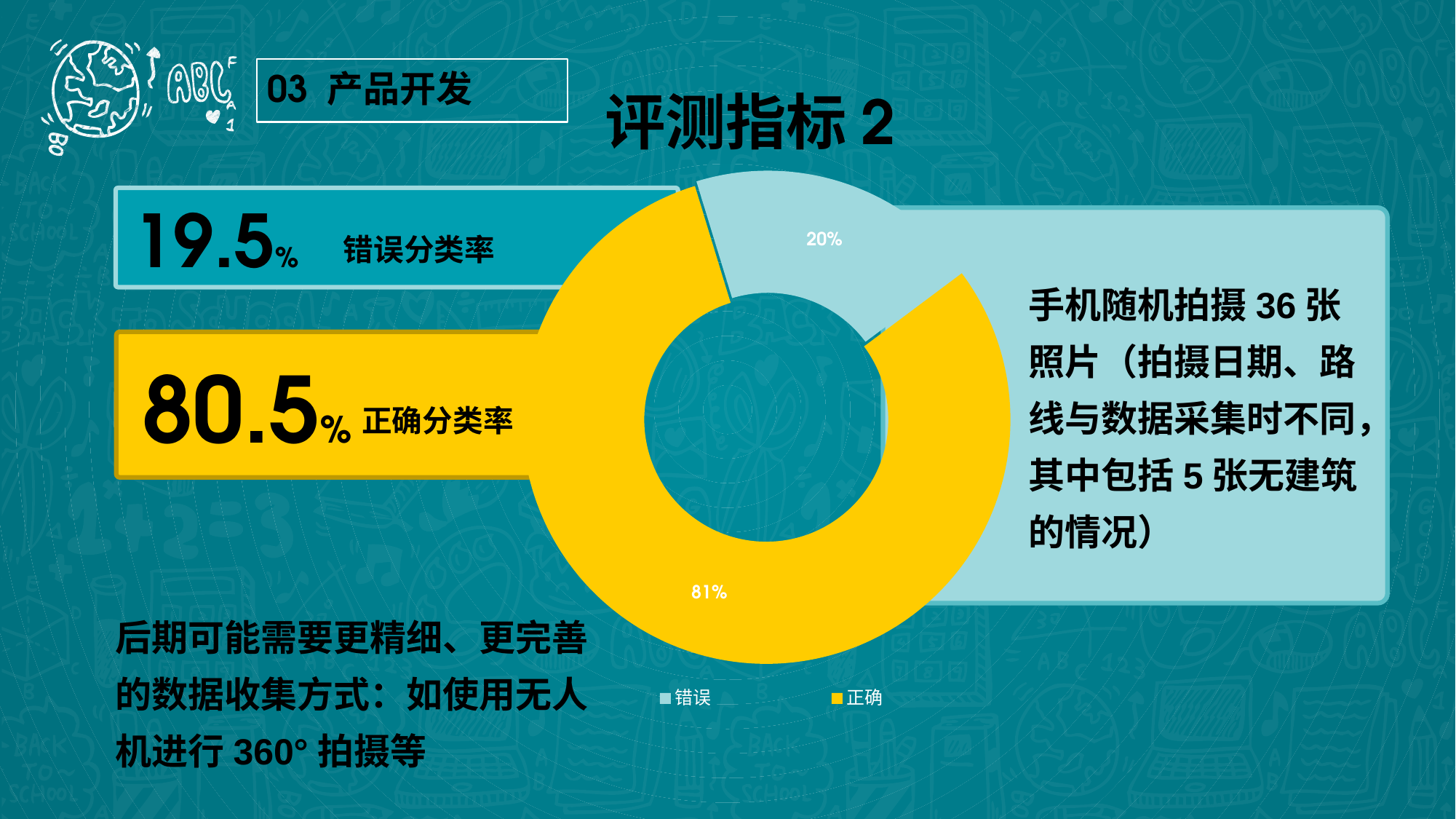

评测指标2
03 产品开发

### Chart

| Category | 百分比 |
|---|---|
| 错误 | 19.5 |
| 正确 | 80.5 |
19.5%

错误分类率
手机随机拍摄36张照片（拍摄日期、路线与数据采集时不同，其中包括5张无建筑的情况）

80.5%
正确分类率
后期可能需要更精细、更完善的数据收集方式：如使用无人机进行360°拍摄等